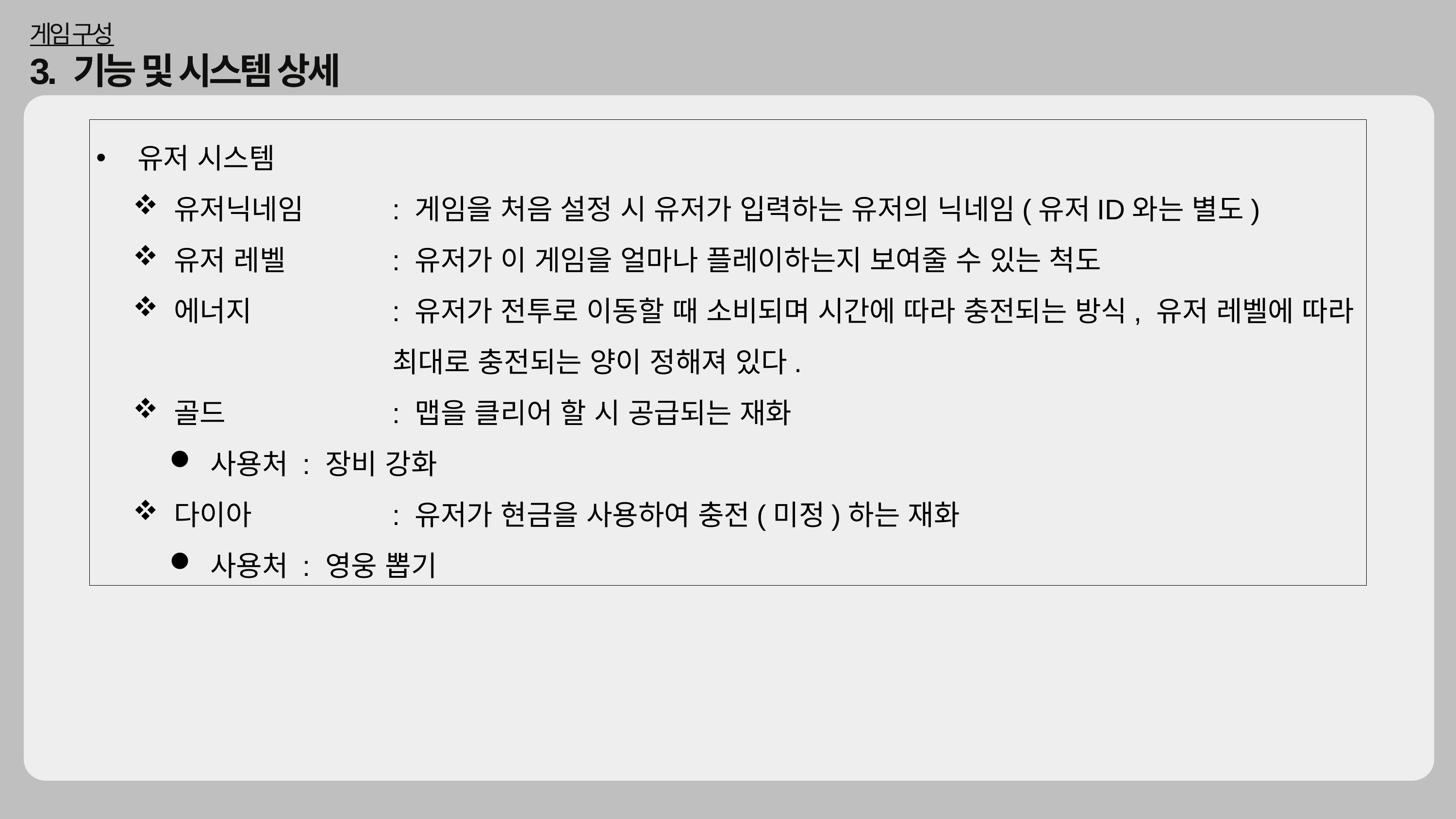

게임 구성
3. 기능 및 시스템 상세

유저 시스템
유저닉네임		: 게임을 처음 설정 시 유저가 입력하는 유저의 닉네임(유저ID와는 별도)
유저 레벨		: 유저가 이 게임을 얼마나 플레이하는지 보여줄 수 있는 척도
에너지		: 유저가 전투로 이동할 때 소비되며 시간에 따라 충전되는 방식, 유저 레벨에 따라 			최대로 충전되는 양이 정해져 있다.
골드			: 맵을 클리어 할 시 공급되는 재화
사용처 : 장비 강화
다이아		: 유저가 현금을 사용하여 충전(미정)하는 재화
사용처 : 영웅 뽑기